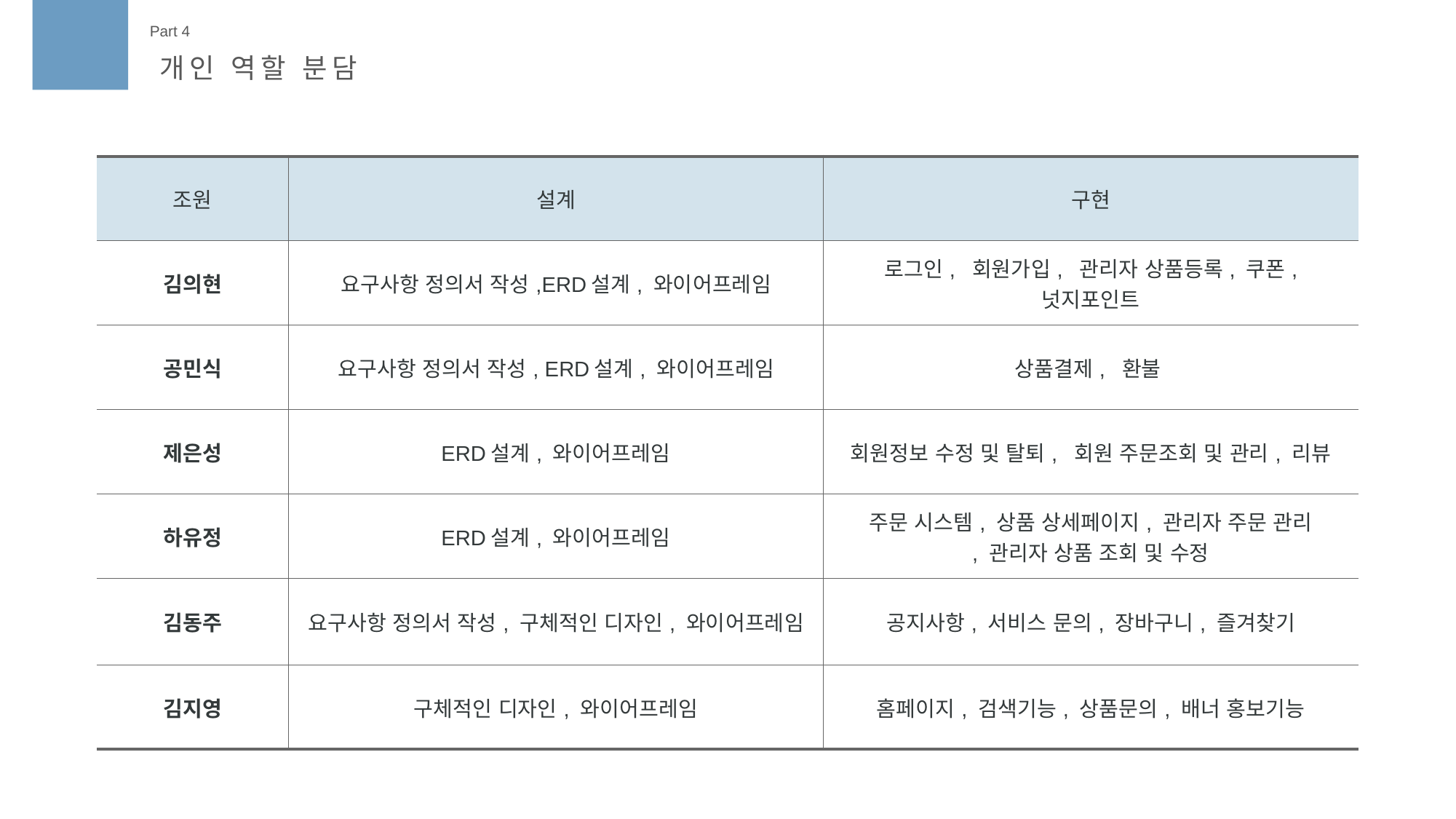

Part 4
개인 역할 분담
| 조원 | 설계 | 구현 |
| --- | --- | --- |
| 김의현 | 요구사항 정의서 작성,ERD설계, 와이어프레임 | 로그인, 회원가입, 관리자 상품등록, 쿠폰, 넛지포인트 |
| 공민식 | 요구사항 정의서 작성, ERD설계, 와이어프레임 | 상품결제, 환불 |
| 제은성 | ERD설계, 와이어프레임 | 회원정보 수정 및 탈퇴, 회원 주문조회 및 관리, 리뷰 |
| 하유정 | ERD설계, 와이어프레임 | 주문 시스템, 상품 상세페이지, 관리자 주문 관리 , 관리자 상품 조회 및 수정 |
| 김동주 | 요구사항 정의서 작성, 구체적인 디자인, 와이어프레임 | 공지사항, 서비스 문의, 장바구니, 즐겨찾기 |
| 김지영 | 구체적인 디자인, 와이어프레임 | 홈페이지, 검색기능, 상품문의, 배너 홍보기능 |